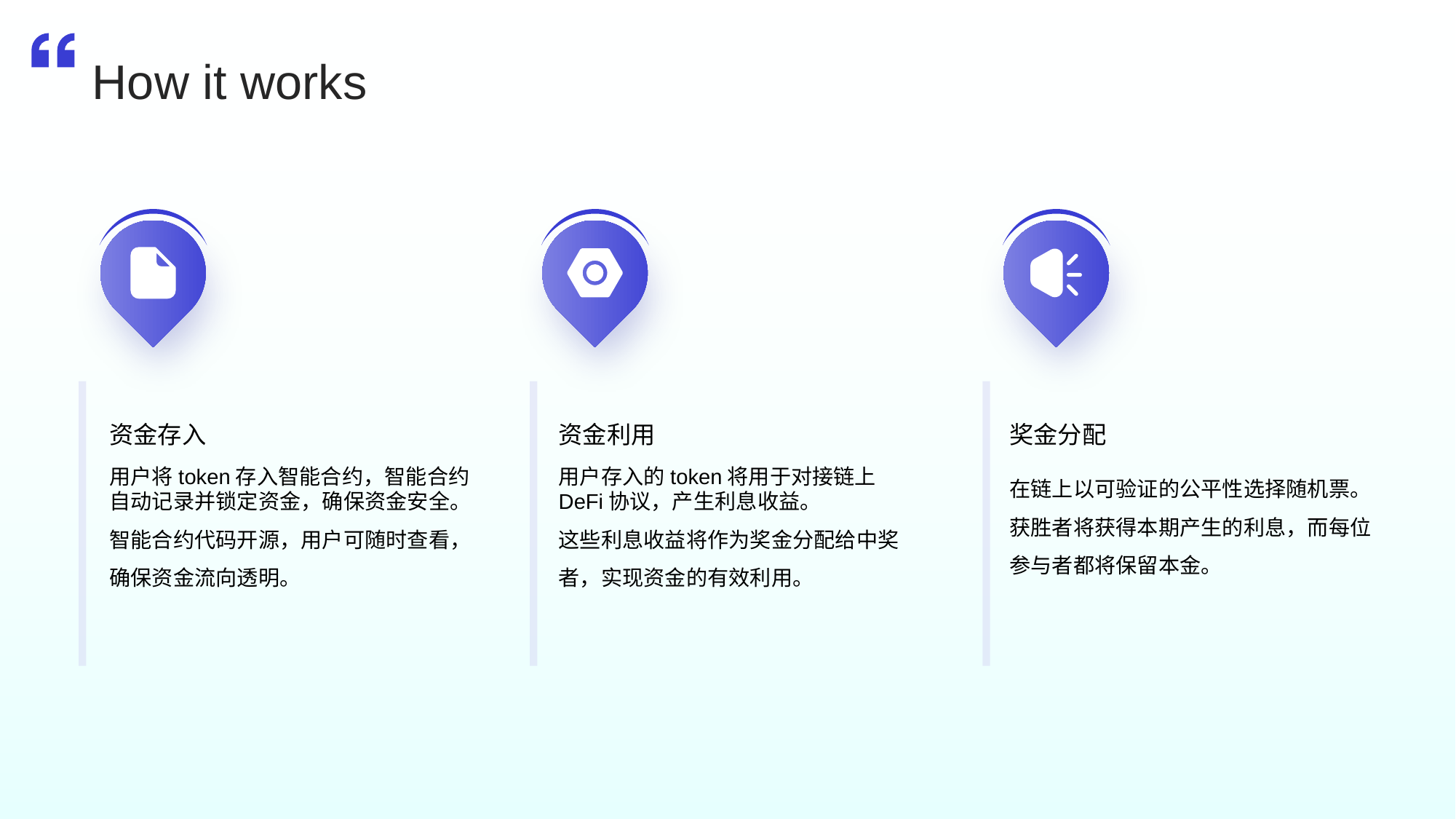

How it works

资金存入
资金利用
奖金分配

用户将token存入智能合约，智能合约自动记录并锁定资金，确保资金安全。
智能合约代码开源，用户可随时查看，确保资金流向透明。
用户存入的token将用于对接链上DeFi协议，产生利息收益。
这些利息收益将作为奖金分配给中奖者，实现资金的有效利用。
在链上以可验证的公平性选择随机票。获胜者将获得本期产生的利息，而每位参与者都将保留本金。